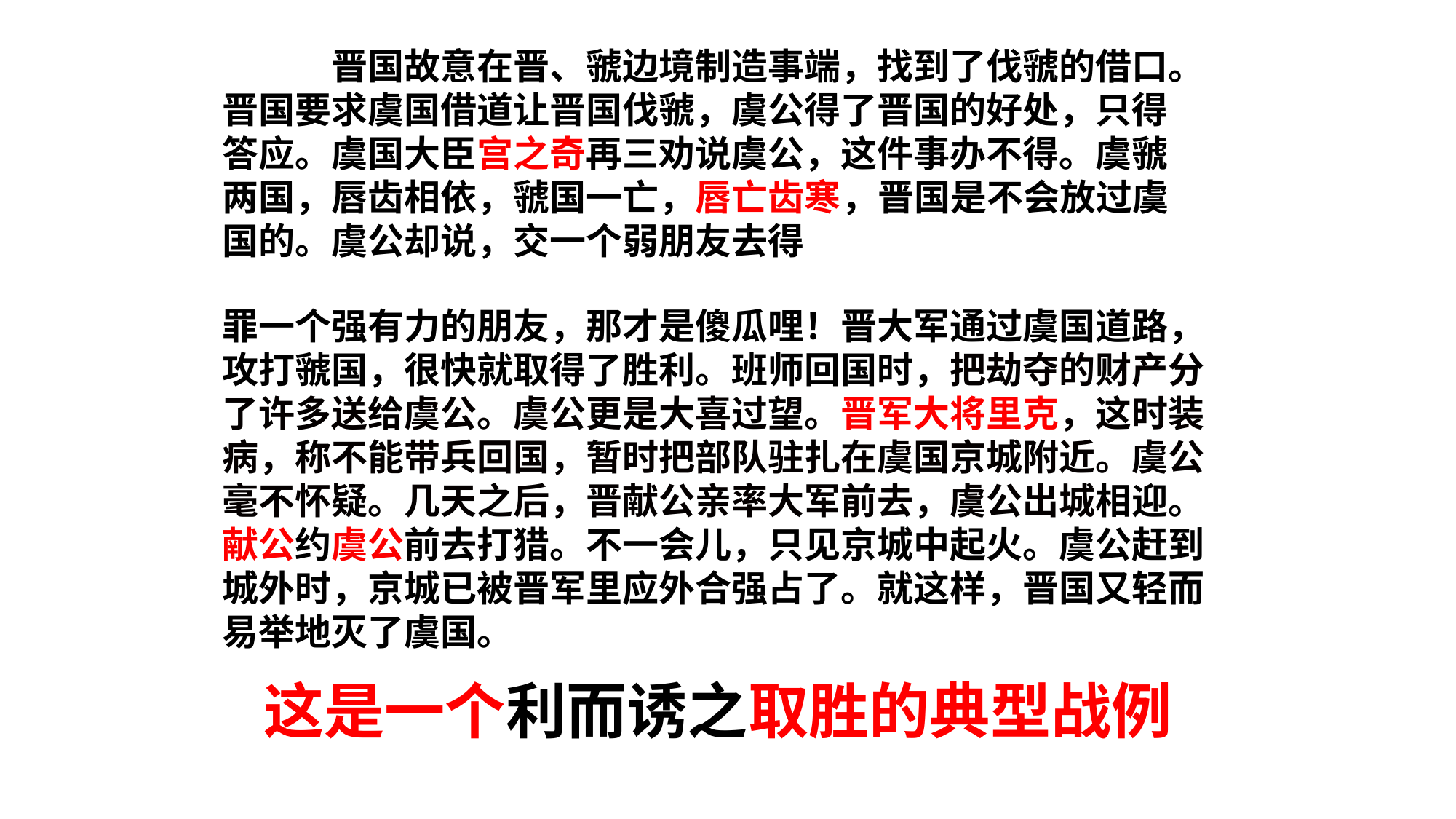

晋国故意在晋、虢边境制造事端，找到了伐虢的借口。晋国要求虞国借道让晋国伐虢，虞公得了晋国的好处，只得答应。虞国大臣宫之奇再三劝说虞公，这件事办不得。虞虢两国，唇齿相依，虢国一亡，唇亡齿寒，晋国是不会放过虞国的。虞公却说，交一个弱朋友去得
罪一个强有力的朋友，那才是傻瓜哩！晋大军通过虞国道路，攻打虢国，很快就取得了胜利。班师回国时，把劫夺的财产分了许多送给虞公。虞公更是大喜过望。晋军大将里克，这时装病，称不能带兵回国，暂时把部队驻扎在虞国京城附近。虞公毫不怀疑。几天之后，晋献公亲率大军前去，虞公出城相迎。献公约虞公前去打猎。不一会儿，只见京城中起火。虞公赶到城外时，京城已被晋军里应外合强占了。就这样，晋国又轻而易举地灭了虞国。
这是一个利而诱之取胜的典型战例